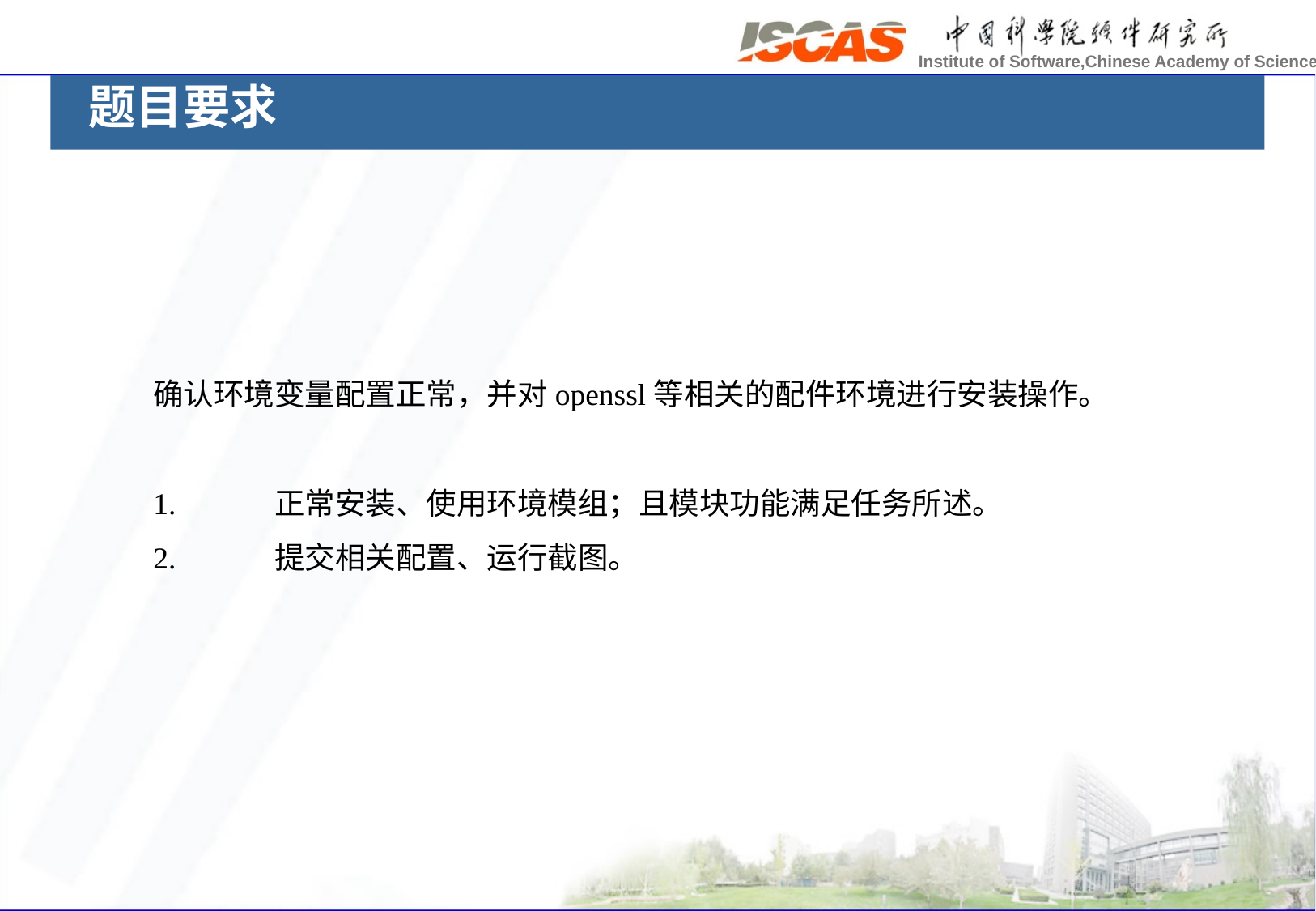

题目要求
确认环境变量配置正常，并对openssl等相关的配件环境进行安装操作。

1.	正常安装、使用环境模组；且模块功能满足任务所述。
2.	提交相关配置、运行截图。